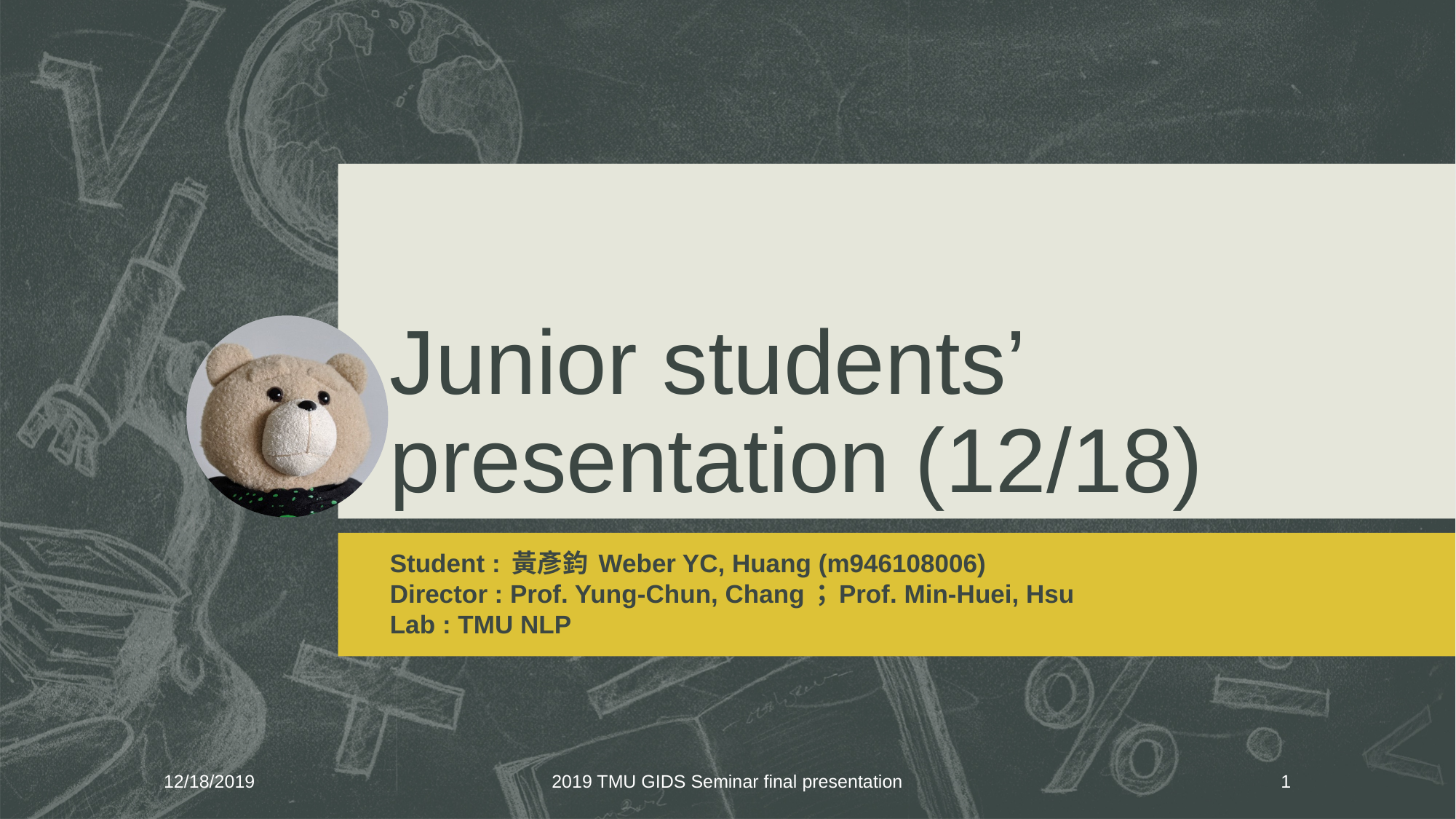

# Junior students’ presentation (12/18)

Student : 黃彥鈞 Weber YC, Huang (m946108006)
Director : Prof. Yung-Chun, Chang；Prof. Min-Huei, Hsu
Lab : TMU NLP
12/18/2019
2019 TMU GIDS Seminar final presentation
1